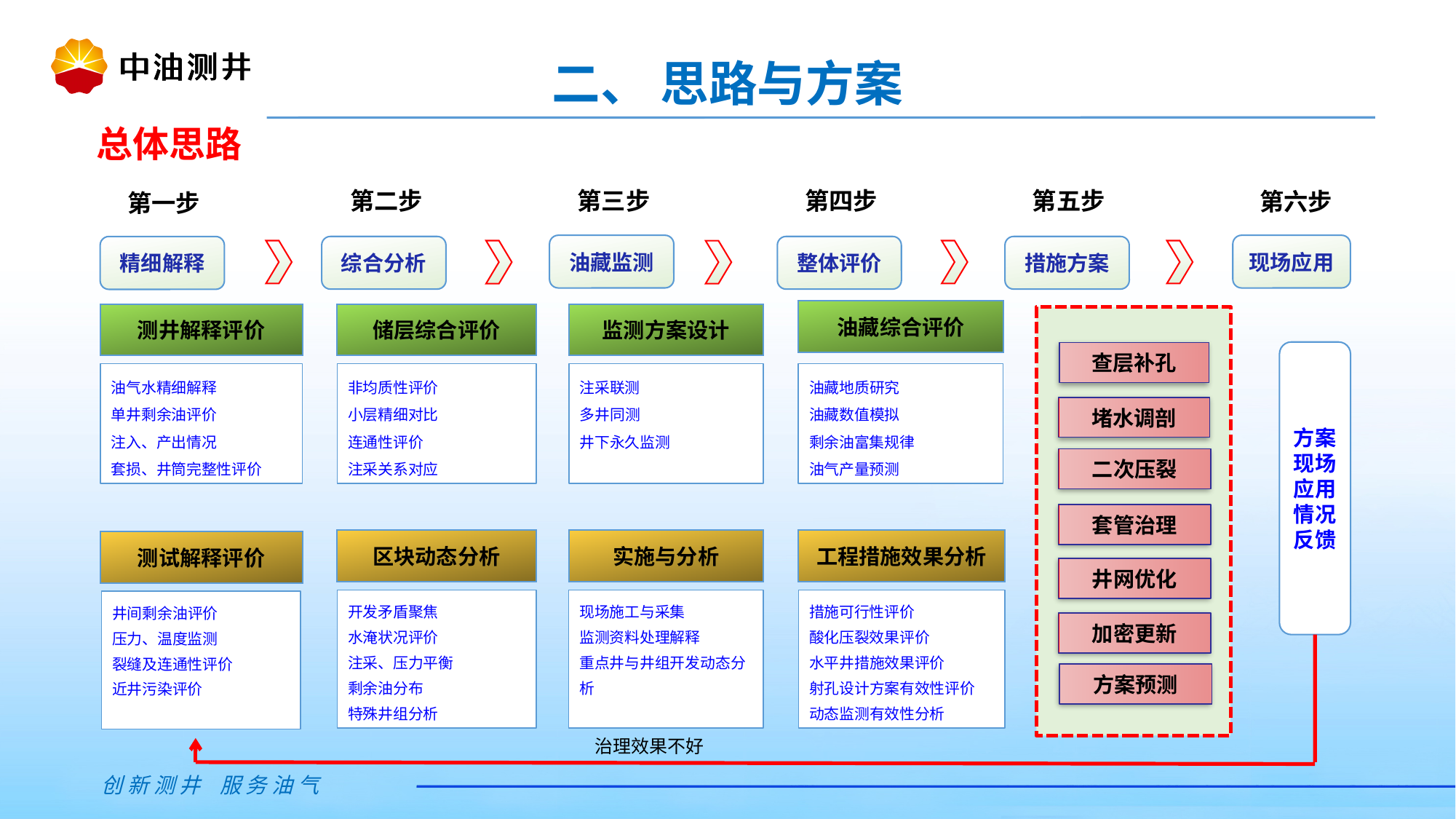

二、 思路与方案
总体思路
第二步
第三步
第四步
第五步
第六步
第一步
油藏监测
现场应用
精细解释
综合分析
整体评价
措施方案

油藏综合评价
测井解释评价
储层综合评价
监测方案设计

方案现场应用情况反馈
查层补孔
油气水精细解释
单井剩余油评价
注入、产出情况
套损、井筒完整性评价
非均质性评价
小层精细对比
连通性评价
注采关系对应
注采联测
多井同测
井下永久监测

油藏地质研究
油藏数值模拟
剩余油富集规律
油气产量预测
堵水调剖
二次压裂
套管治理
工程措施效果分析
区块动态分析
实施与分析
测试解释评价
井网优化
开发矛盾聚焦
水淹状况评价
注采、压力平衡
剩余油分布
特殊井组分析
现场施工与采集
监测资料处理解释
重点井与井组开发动态分析

措施可行性评价
酸化压裂效果评价
水平井措施效果评价
射孔设计方案有效性评价
动态监测有效性分析
井间剩余油评价
压力、温度监测
裂缝及连通性评价
近井污染评价

加密更新
方案预测
治理效果不好